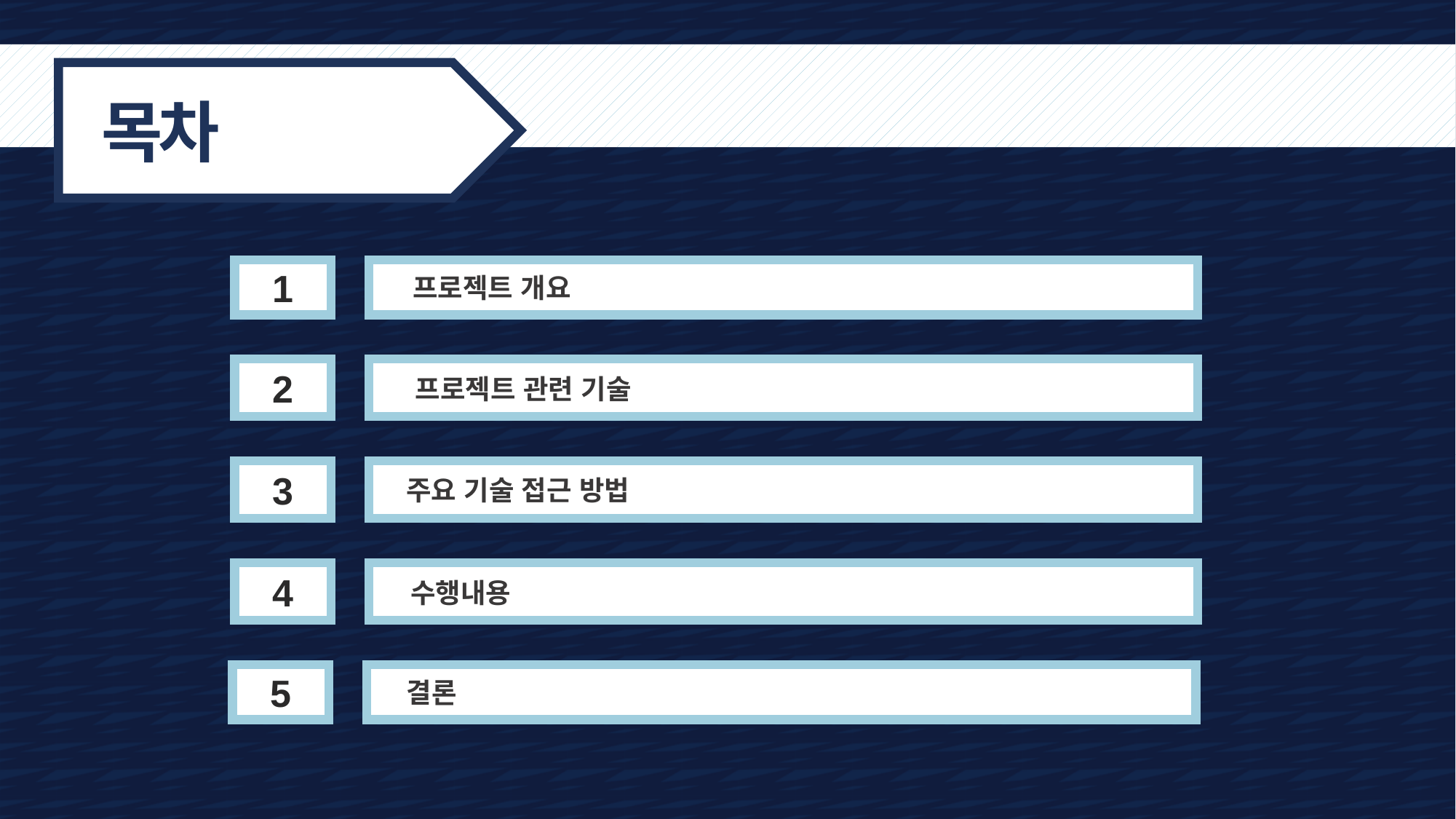

목차
1

프로젝트 개요

2
프로젝트 관련 기술

3
주요 기술 접근 방법

4
수행내용

5
결론